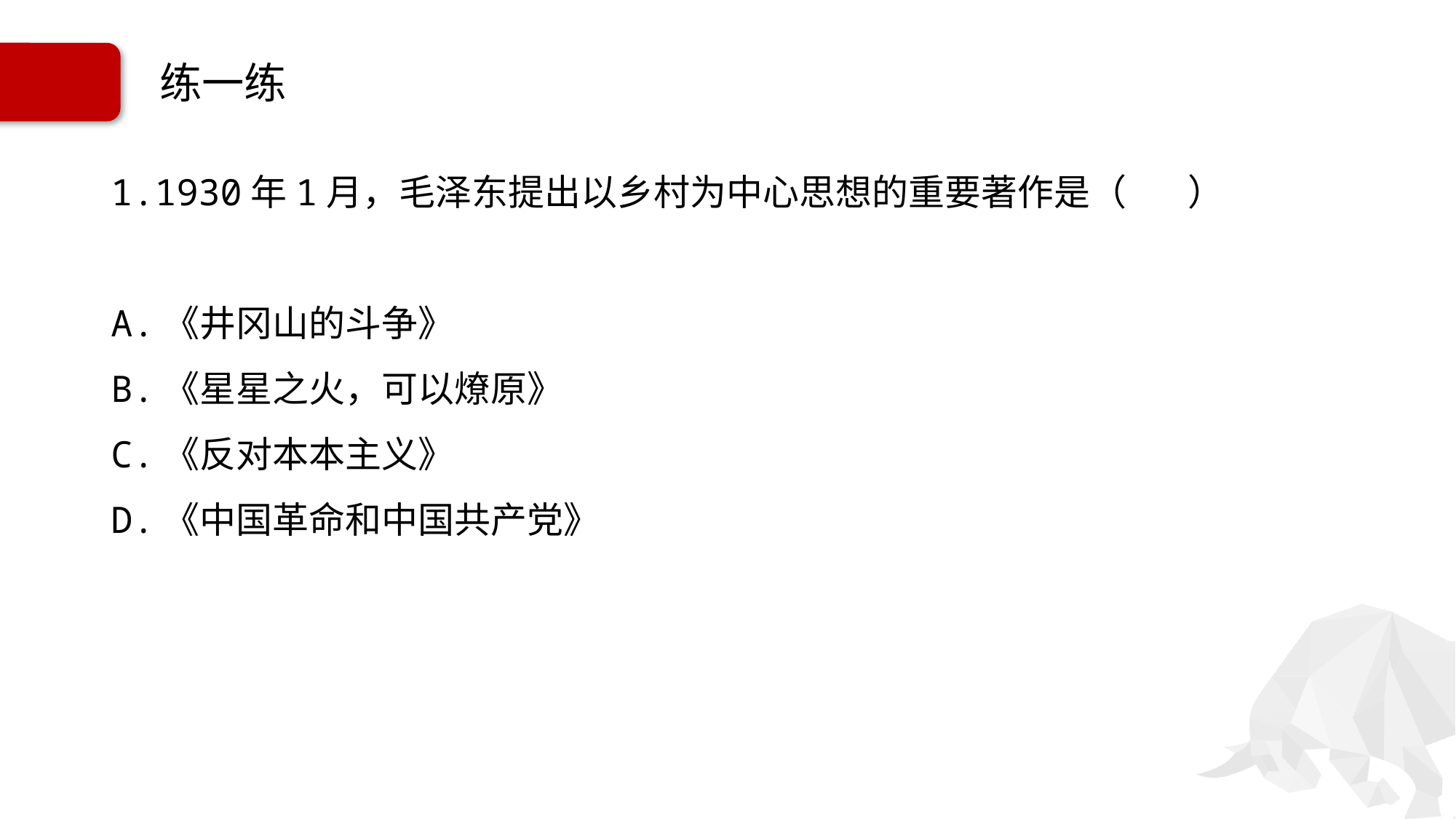

# 练一练
1.1930年1月，毛泽东提出以乡村为中心思想的重要著作是（   　）

A.《井冈山的斗争》
B.《星星之火，可以燎原》
C.《反对本本主义》
D.《中国革命和中国共产党》